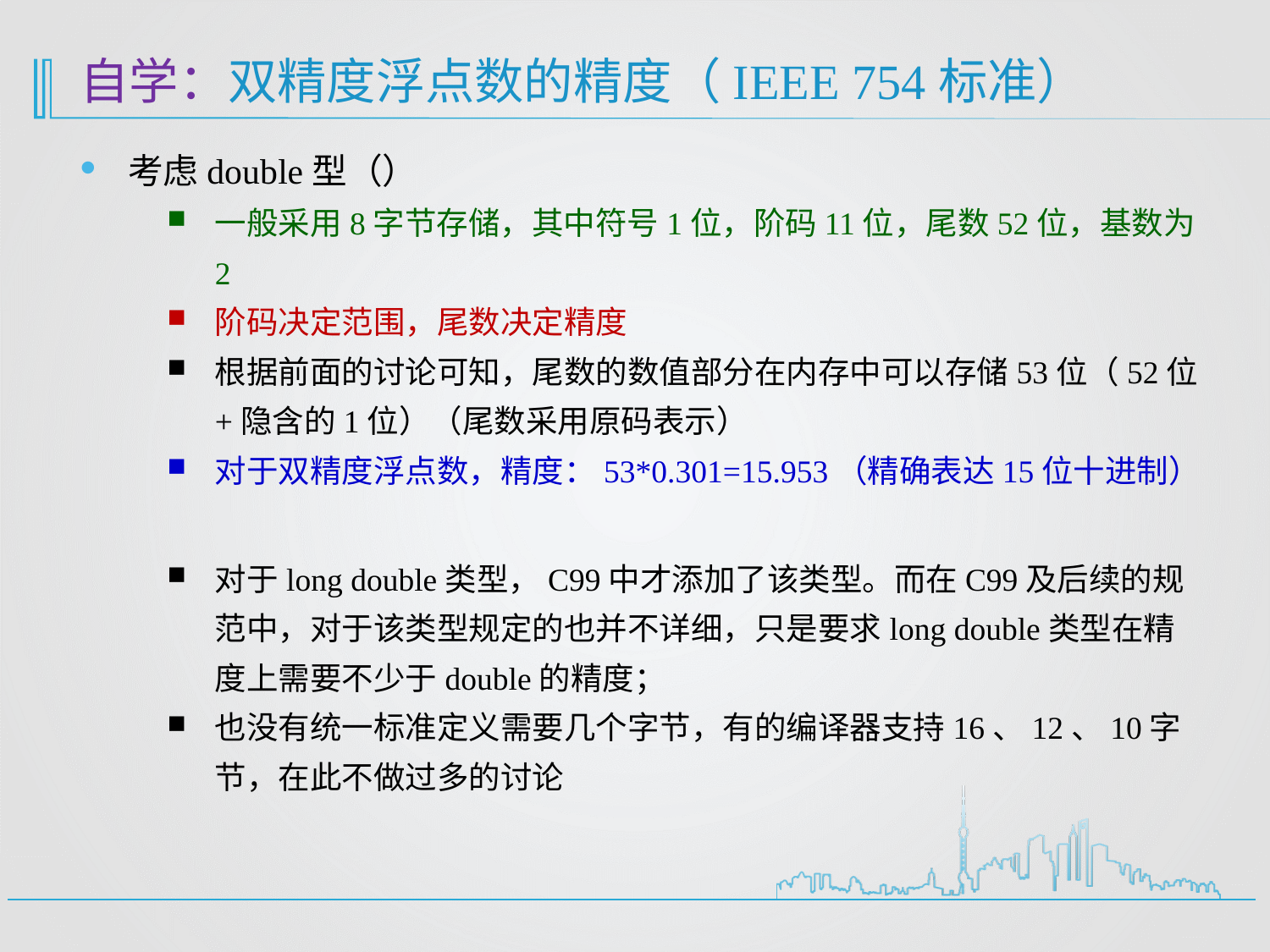

# 自学：双精度浮点数的精度（IEEE 754标准）
考虑double型（）
一般采用8字节存储，其中符号1位，阶码11位，尾数52位，基数为2
阶码决定范围，尾数决定精度
根据前面的讨论可知，尾数的数值部分在内存中可以存储53位（52位+隐含的1位）（尾数采用原码表示）
对于双精度浮点数，精度：53*0.301=15.953（精确表达15位十进制）

对于long double类型，C99中才添加了该类型。而在C99及后续的规范中，对于该类型规定的也并不详细，只是要求long double类型在精度上需要不少于double的精度；
也没有统一标准定义需要几个字节，有的编译器支持16、12、10字节，在此不做过多的讨论